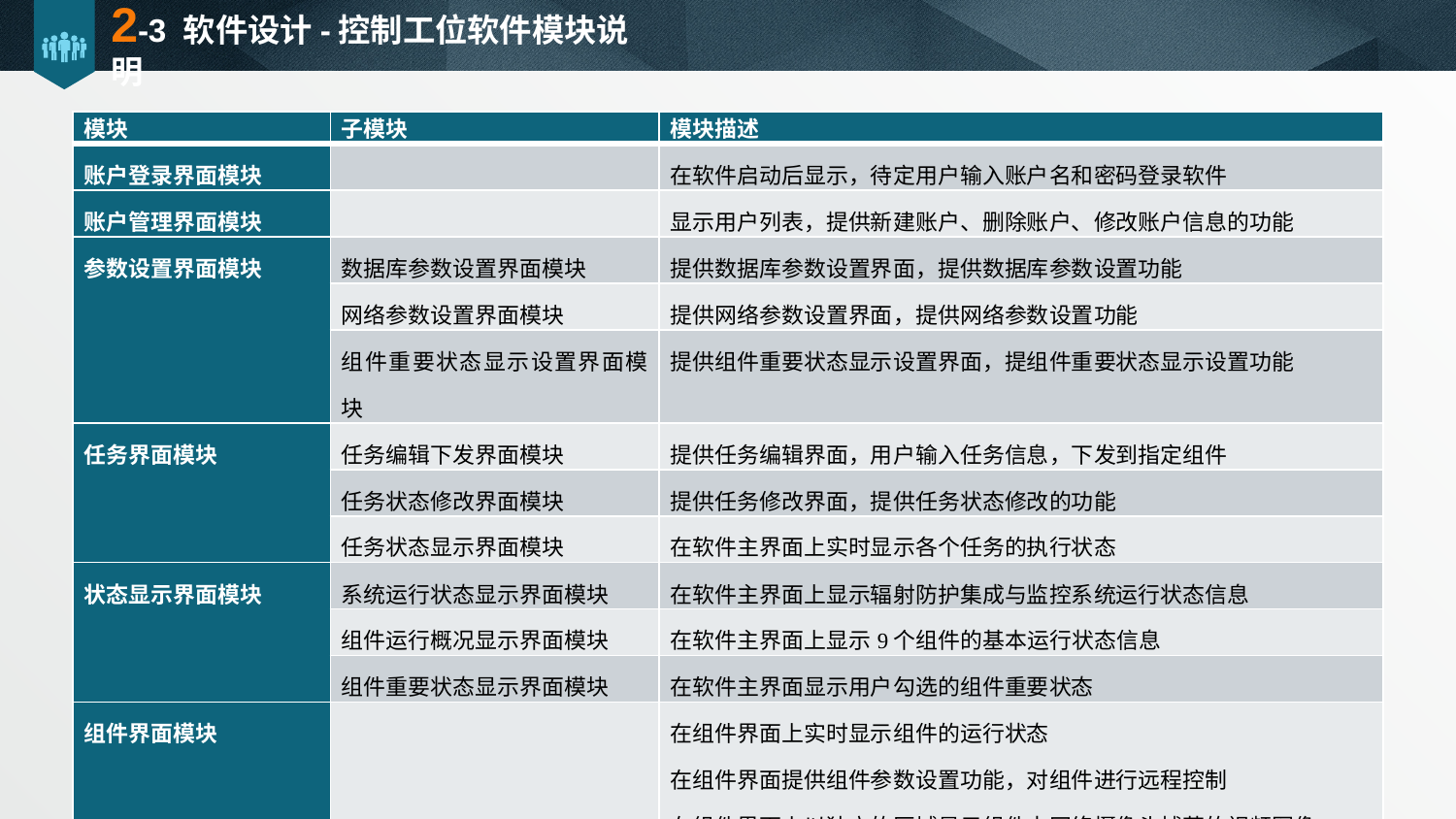

# 2-3 软件设计-控制工位软件模块说明

| 模块 | 子模块 | 模块描述 |
| --- | --- | --- |
| 账户登录界面模块 |  | 在软件启动后显示，待定用户输入账户名和密码登录软件 |
| 账户管理界面模块 |  | 显示用户列表，提供新建账户、删除账户、修改账户信息的功能 |
| 参数设置界面模块 | 数据库参数设置界面模块 | 提供数据库参数设置界面，提供数据库参数设置功能 |
|  | 网络参数设置界面模块 | 提供网络参数设置界面，提供网络参数设置功能 |
|  | 组件重要状态显示设置界面模块 | 提供组件重要状态显示设置界面，提组件重要状态显示设置功能 |
| 任务界面模块 | 任务编辑下发界面模块 | 提供任务编辑界面，用户输入任务信息，下发到指定组件 |
|  | 任务状态修改界面模块 | 提供任务修改界面，提供任务状态修改的功能 |
|  | 任务状态显示界面模块 | 在软件主界面上实时显示各个任务的执行状态 |
| 状态显示界面模块 | 系统运行状态显示界面模块 | 在软件主界面上显示辐射防护集成与监控系统运行状态信息 |
|  | 组件运行概况显示界面模块 | 在软件主界面上显示9个组件的基本运行状态信息 |
|  | 组件重要状态显示界面模块 | 在软件主界面显示用户勾选的组件重要状态 |
| 组件界面模块 |  | 在组件界面上实时显示组件的运行状态 在组件界面提供组件参数设置功能，对组件进行远程控制 在组件界面上以独立的区域显示组件中网络摄像头捕获的视频图像 |